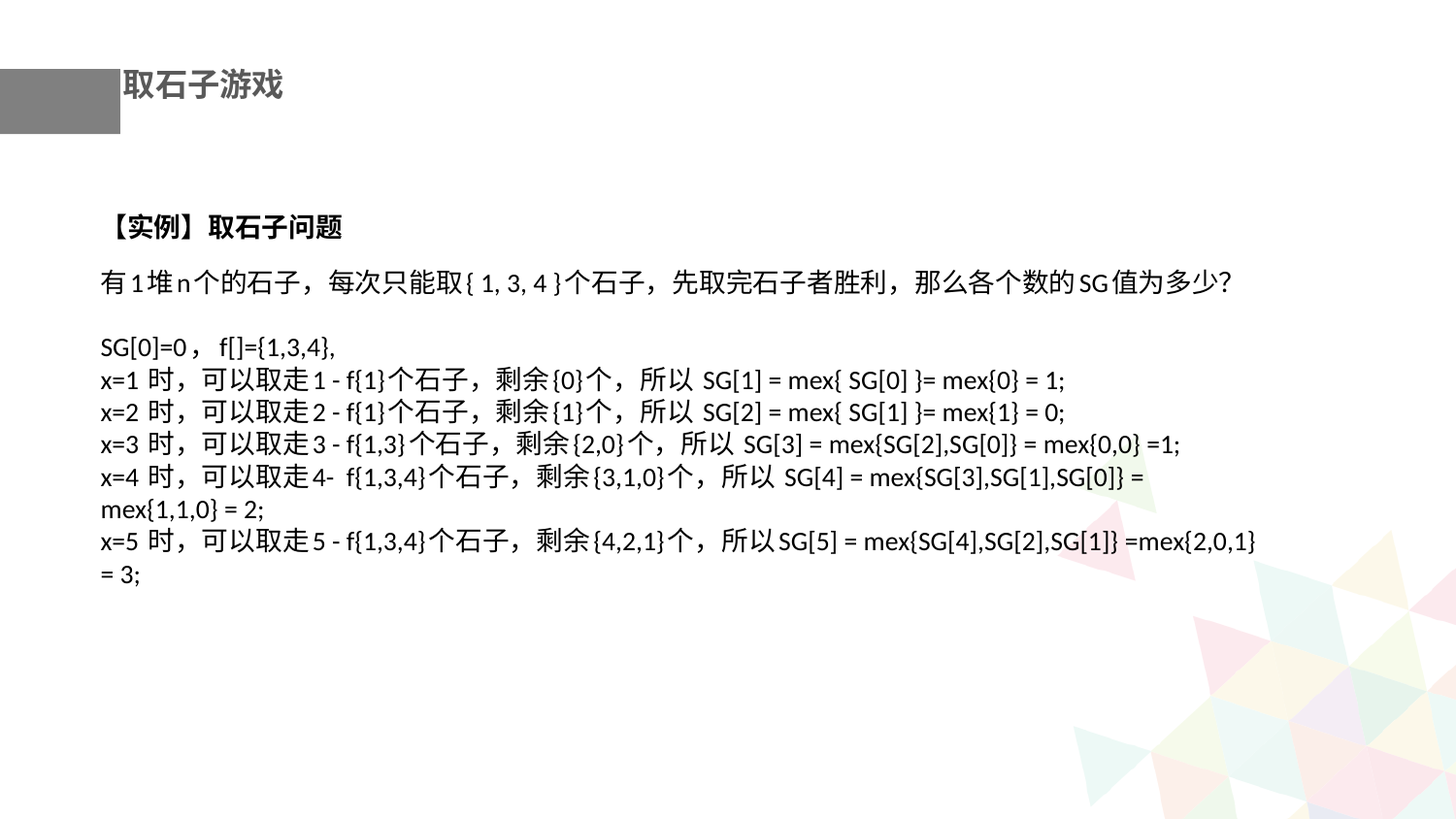

取石子游戏

【实例】取石子问题

有1堆n个的石子，每次只能取{ 1, 3, 4 }个石子，先取完石子者胜利，那么各个数的SG值为多少？

SG[0]=0，f[]={1,3,4},
x=1 时，可以取走1 - f{1}个石子，剩余{0}个，所以 SG[1] = mex{ SG[0] }= mex{0} = 1;
x=2 时，可以取走2 - f{1}个石子，剩余{1}个，所以 SG[2] = mex{ SG[1] }= mex{1} = 0;
x=3 时，可以取走3 - f{1,3}个石子，剩余{2,0}个，所以 SG[3] = mex{SG[2],SG[0]} = mex{0,0} =1;
x=4 时，可以取走4-  f{1,3,4}个石子，剩余{3,1,0}个，所以 SG[4] = mex{SG[3],SG[1],SG[0]} = mex{1,1,0} = 2;
x=5 时，可以取走5 - f{1,3,4}个石子，剩余{4,2,1}个，所以SG[5] = mex{SG[4],SG[2],SG[1]} =mex{2,0,1} = 3;